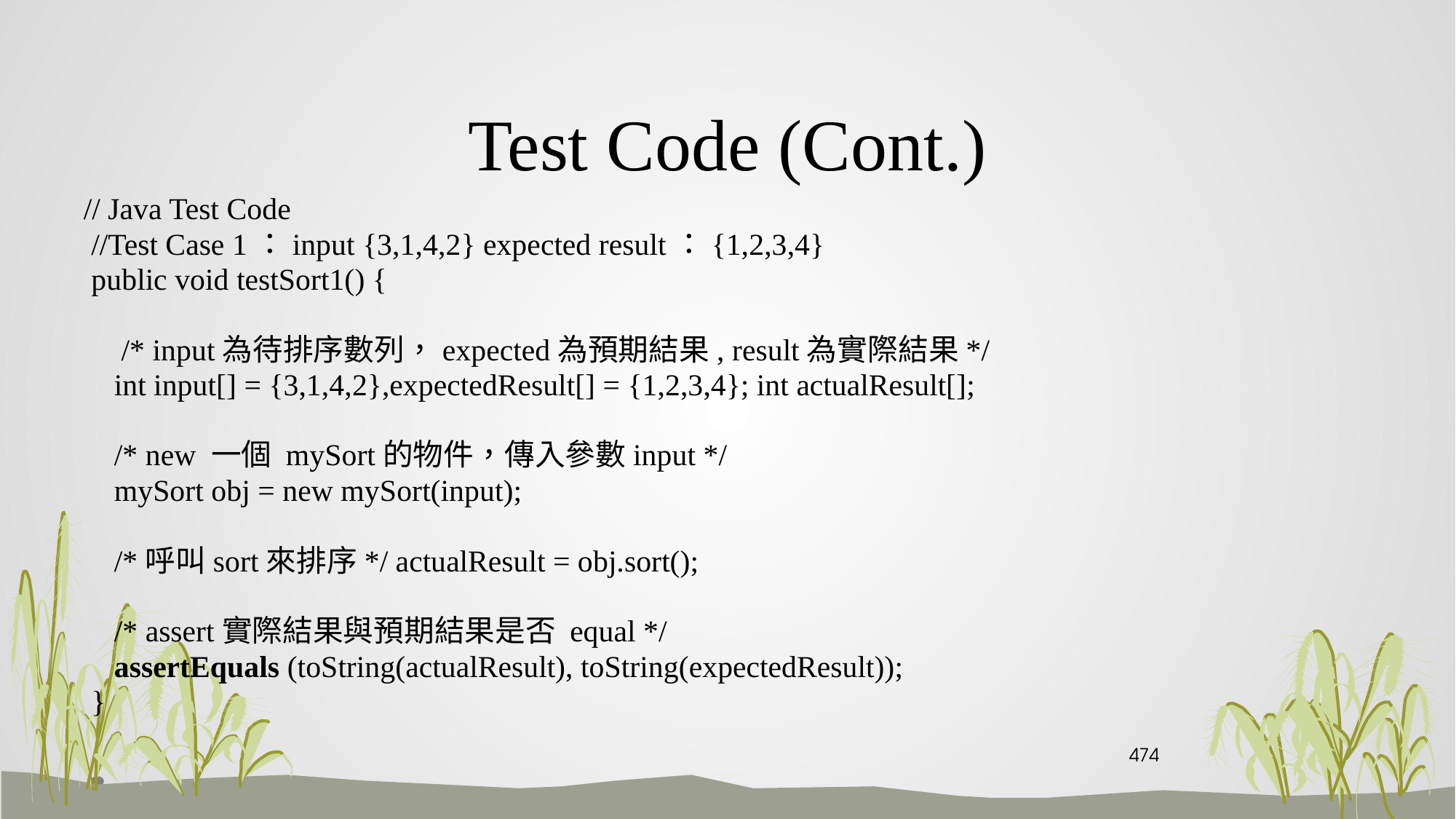

# Test Code (Cont.)
// Java Test Code
 //Test Case 1：input {3,1,4,2} expected result：{1,2,3,4}
 public void testSort1() {

　/* input為待排序數列，expected為預期結果, result為實際結果*/
    int input[] = {3,1,4,2},expectedResult[] = {1,2,3,4}; int actualResult[];

    /* new 一個 mySort的物件，傳入參數input */
    mySort obj = new mySort(input);

    /*呼叫sort來排序*/ actualResult = obj.sort();

    /* assert實際結果與預期結果是否 equal */
    assertEquals (toString(actualResult), toString(expectedResult));
 }

474